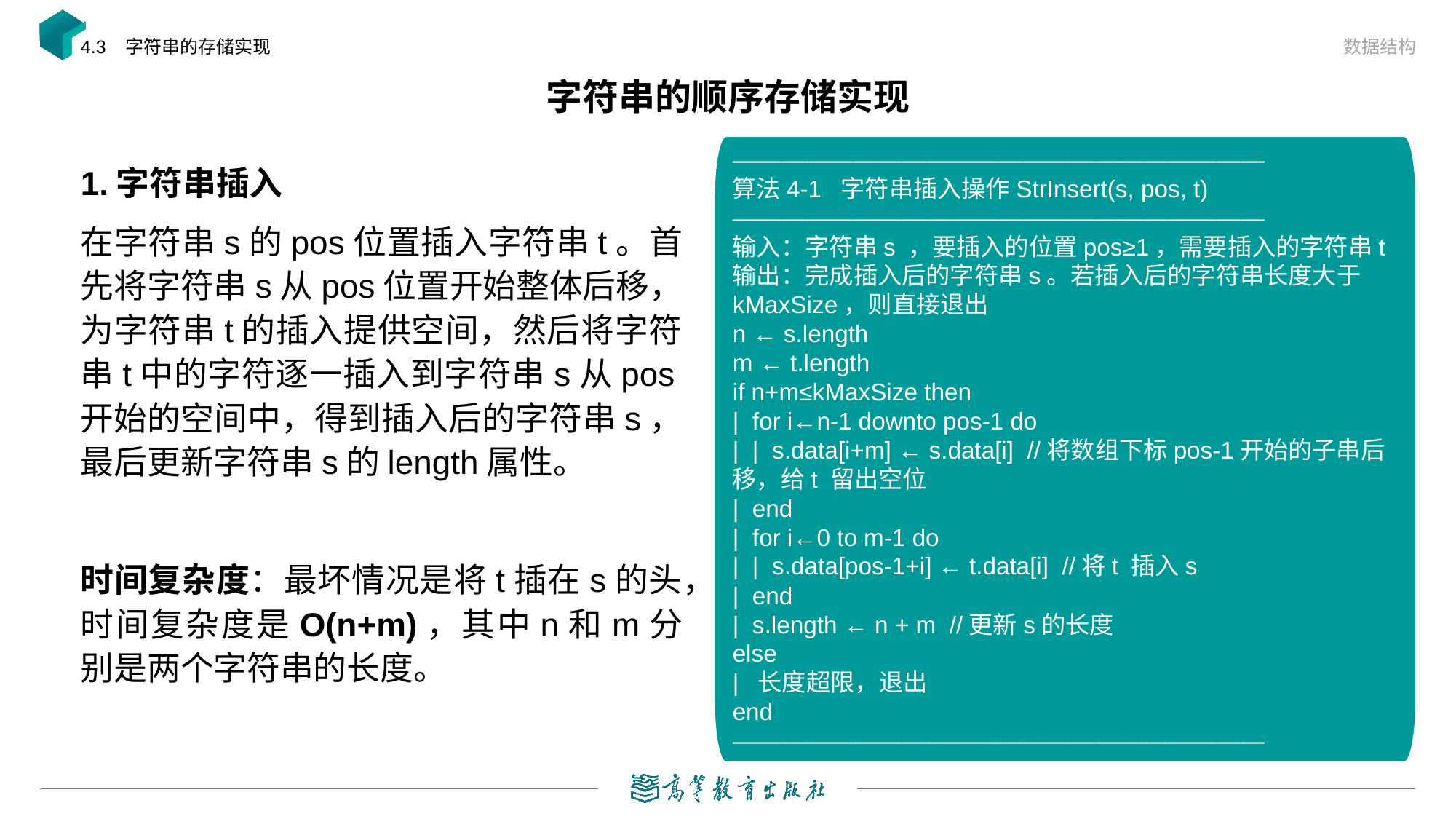

数据结构
4.3   字符串的存储实现
# 字符串的顺序存储实现
——————————————————————
算法4-1  字符串插入操作StrInsert(s, pos, t)
——————————————————————
输入：字符串s ，要插入的位置pos≥1，需要插入的字符串t
输出：完成插入后的字符串s。若插入后的字符串长度大于kMaxSize，则直接退出
n ← s.length
m ← t.length
if n+m≤kMaxSize then
|  for i←n-1 downto pos-1 do
|  |  s.data[i+m] ← s.data[i]  //将数组下标pos-1开始的子串后移，给t 留出空位
|  end
|  for i←0 to m-1 do
|  |  s.data[pos-1+i] ← t.data[i]  //将t 插入s
|  end
|  s.length ← n + m  //更新s的长度
else
|  长度超限，退出
end
——————————————————————
1.字符串插入
在字符串s的pos位置插入字符串t。首先将字符串s从pos位置开始整体后移，为字符串t的插入提供空间，然后将字符串t中的字符逐一插入到字符串s从pos开始的空间中，得到插入后的字符串s，最后更新字符串s的length属性。

时间复杂度：最坏情况是将t插在s的头，时间复杂度是O(n+m)，其中n和m分别是两个字符串的长度。